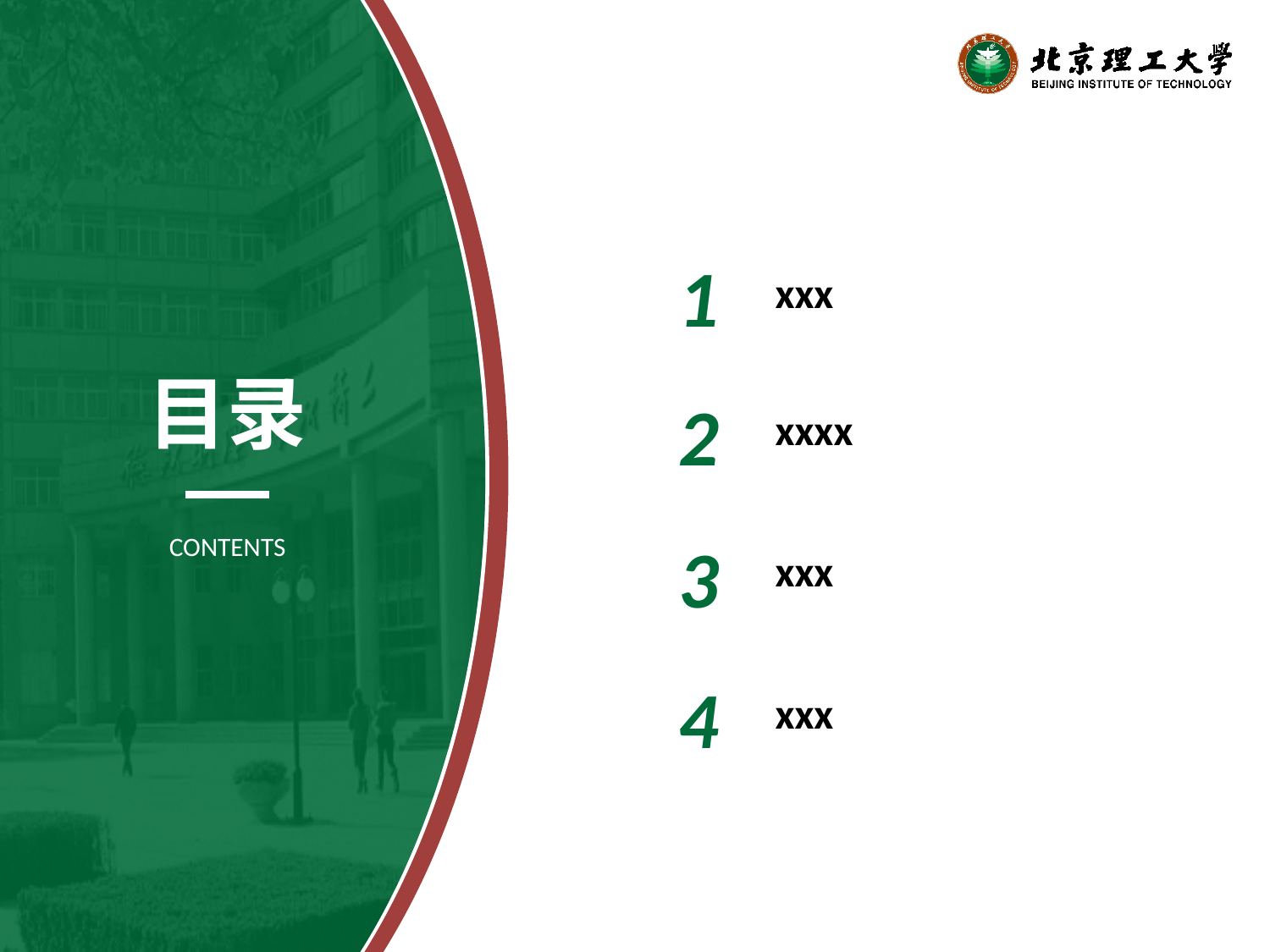

1
xxx
2
xxxx
目录
3
xxx
CONTENTS
4
xxx